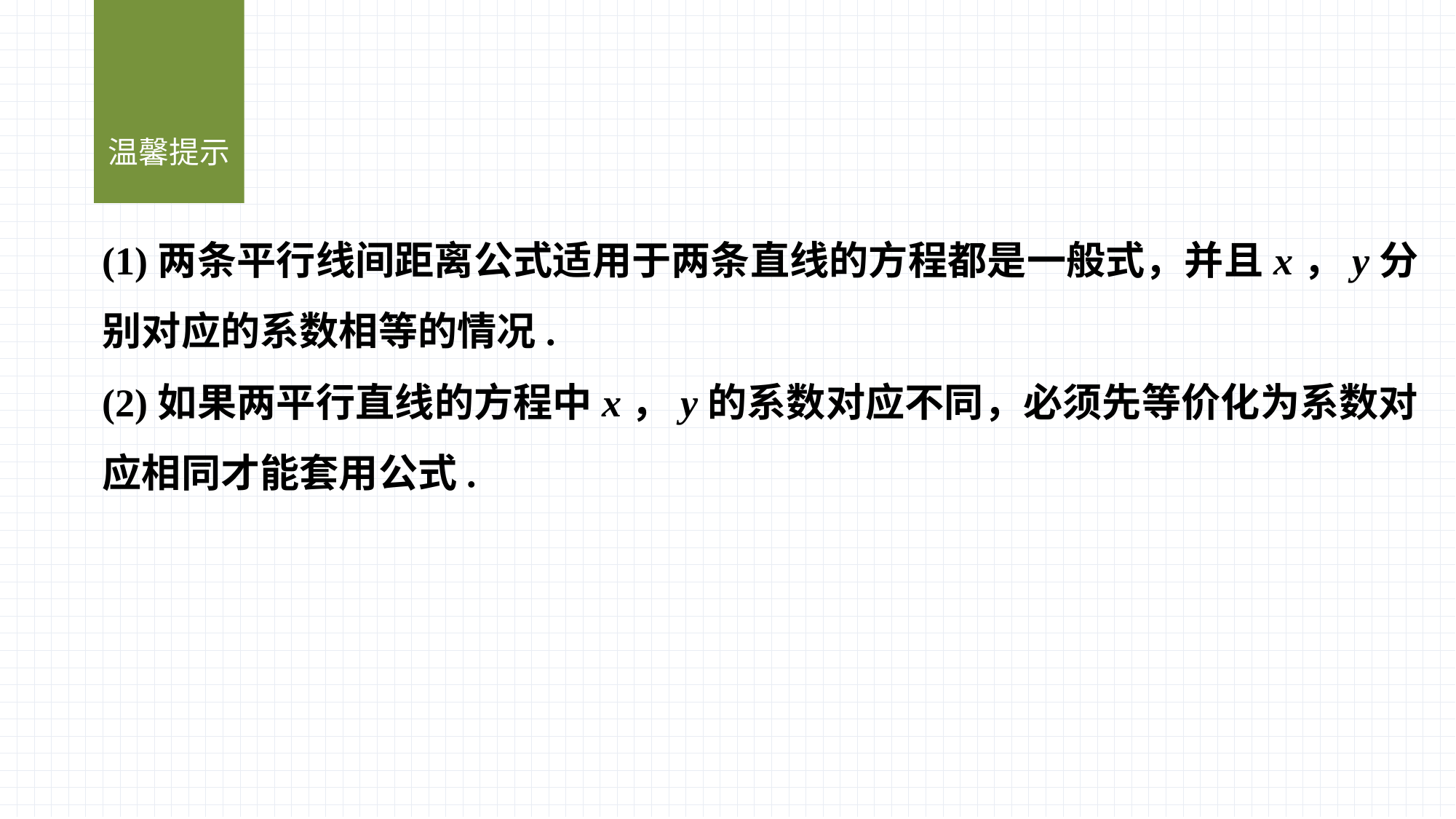

温馨提示
(1)两条平行线间距离公式适用于两条直线的方程都是一般式，并且x，y分别对应的系数相等的情况.
(2)如果两平行直线的方程中x，y的系数对应不同，必须先等价化为系数对应相同才能套用公式.